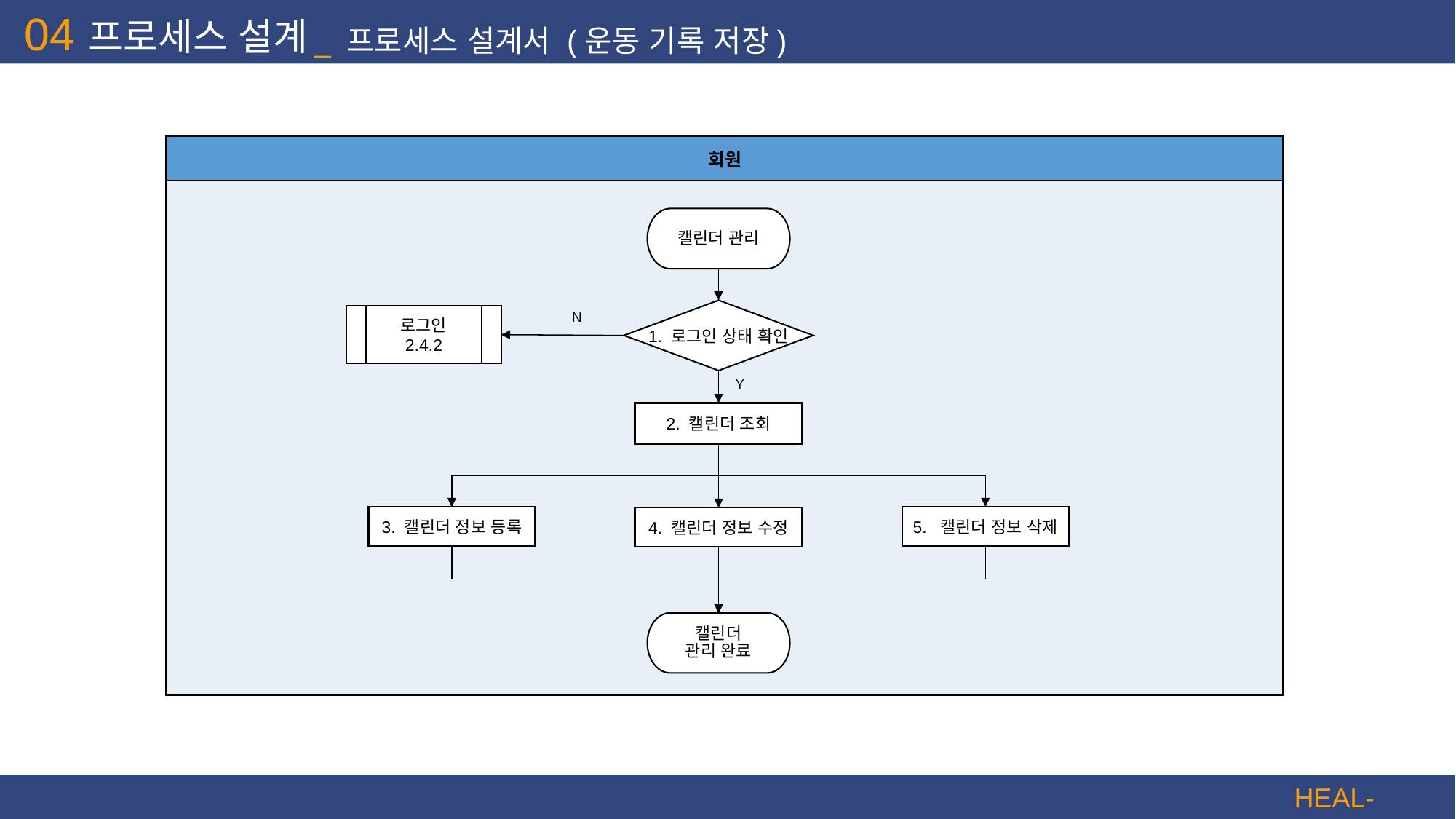

04
프로세스 설계
_ 프로세스 설계서 (운동 기록 저장)
| 회원 |
| --- |
|  |
캘린더 관리
1. 로그인 상태 확인
N
로그인
2.4.2
Y
2. 캘린더 조회
3. 캘린더 정보 등록
5.  캘린더 정보 삭제
4. 캘린더 정보 수정
캘린더
관리 완료
HEAL-LO